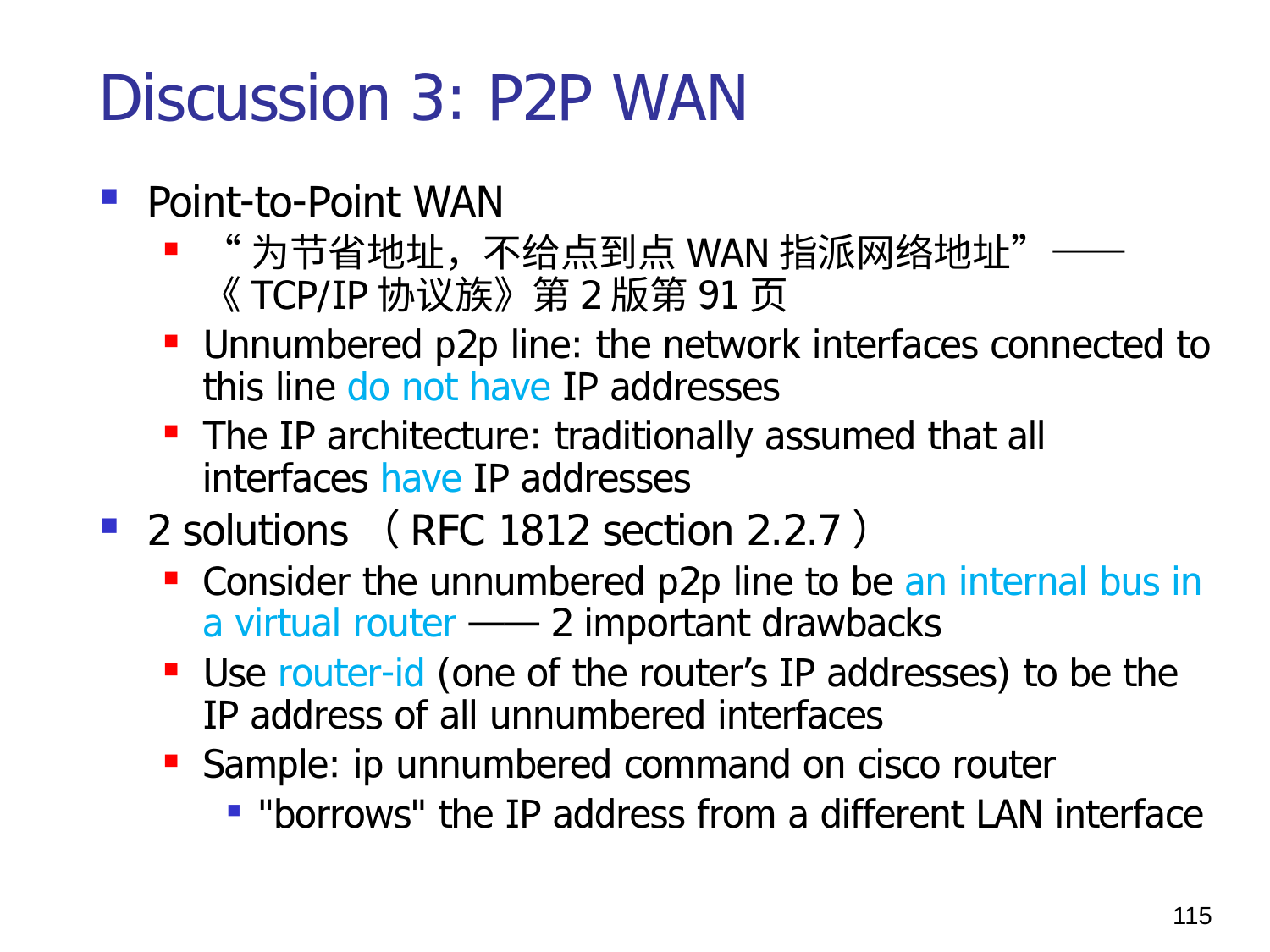

# Discussion 3: P2P WAN
Point-to-Point WAN
“为节省地址，不给点到点WAN指派网络地址”——《TCP/IP协议族》第2版第91页
Unnumbered p2p line: the network interfaces connected to this line do not have IP addresses
The IP architecture: traditionally assumed that all interfaces have IP addresses
2 solutions（RFC 1812 section 2.2.7）
Consider the unnumbered p2p line to be an internal bus in a virtual router —— 2 important drawbacks
Use router-id (one of the router’s IP addresses) to be the IP address of all unnumbered interfaces
Sample: ip unnumbered command on cisco router
"borrows" the IP address from a different LAN interface
115